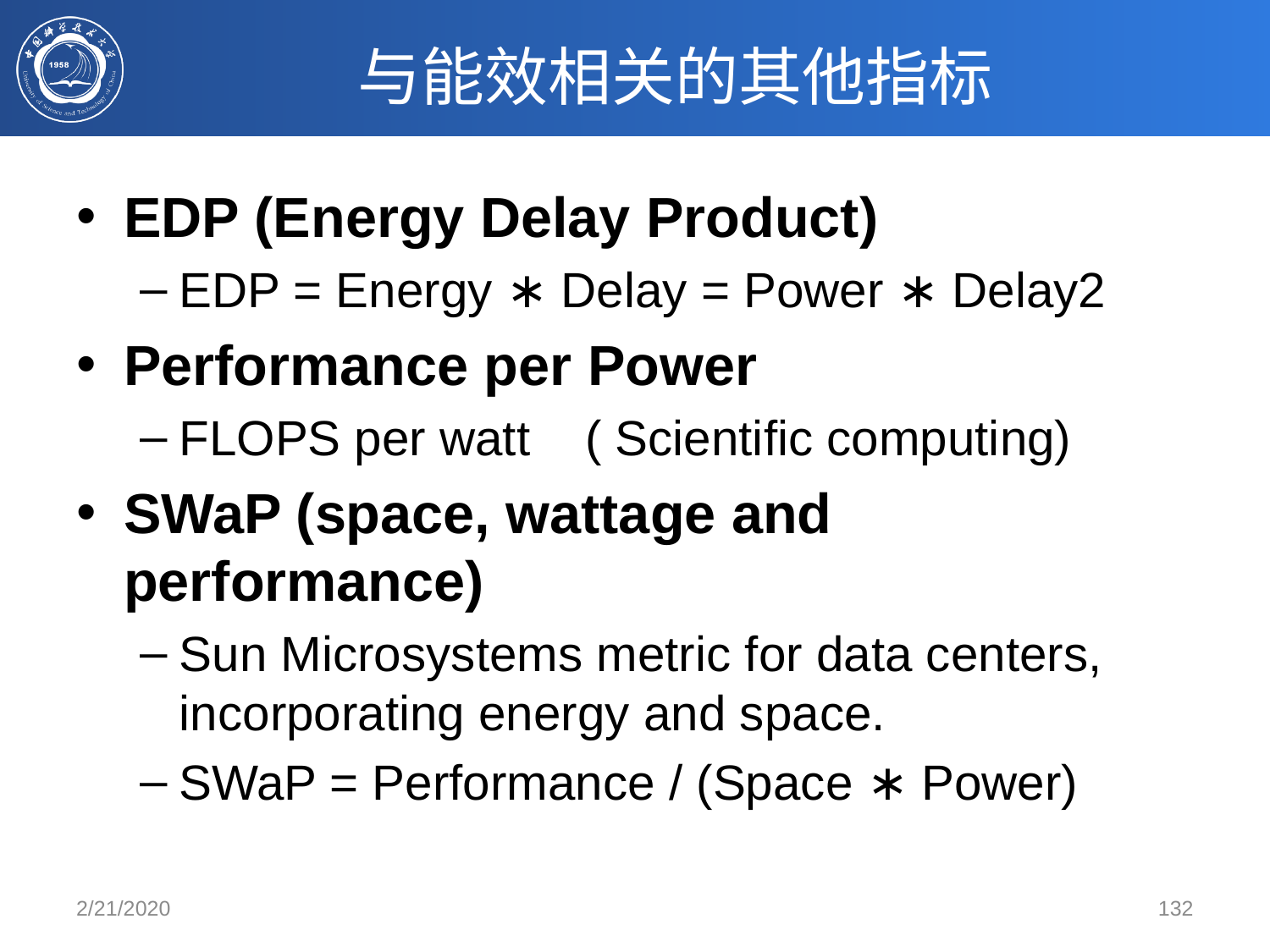

# 与能效相关的其他指标
EDP (Energy Delay Product)
EDP = Energy ∗ Delay = Power ∗ Delay2
Performance per Power
FLOPS per watt    ( Scientific computing)
SWaP (space, wattage and performance)
Sun Microsystems metric for data centers, incorporating energy and space.
SWaP = Performance / (Space ∗ Power)

2/21/2020
132